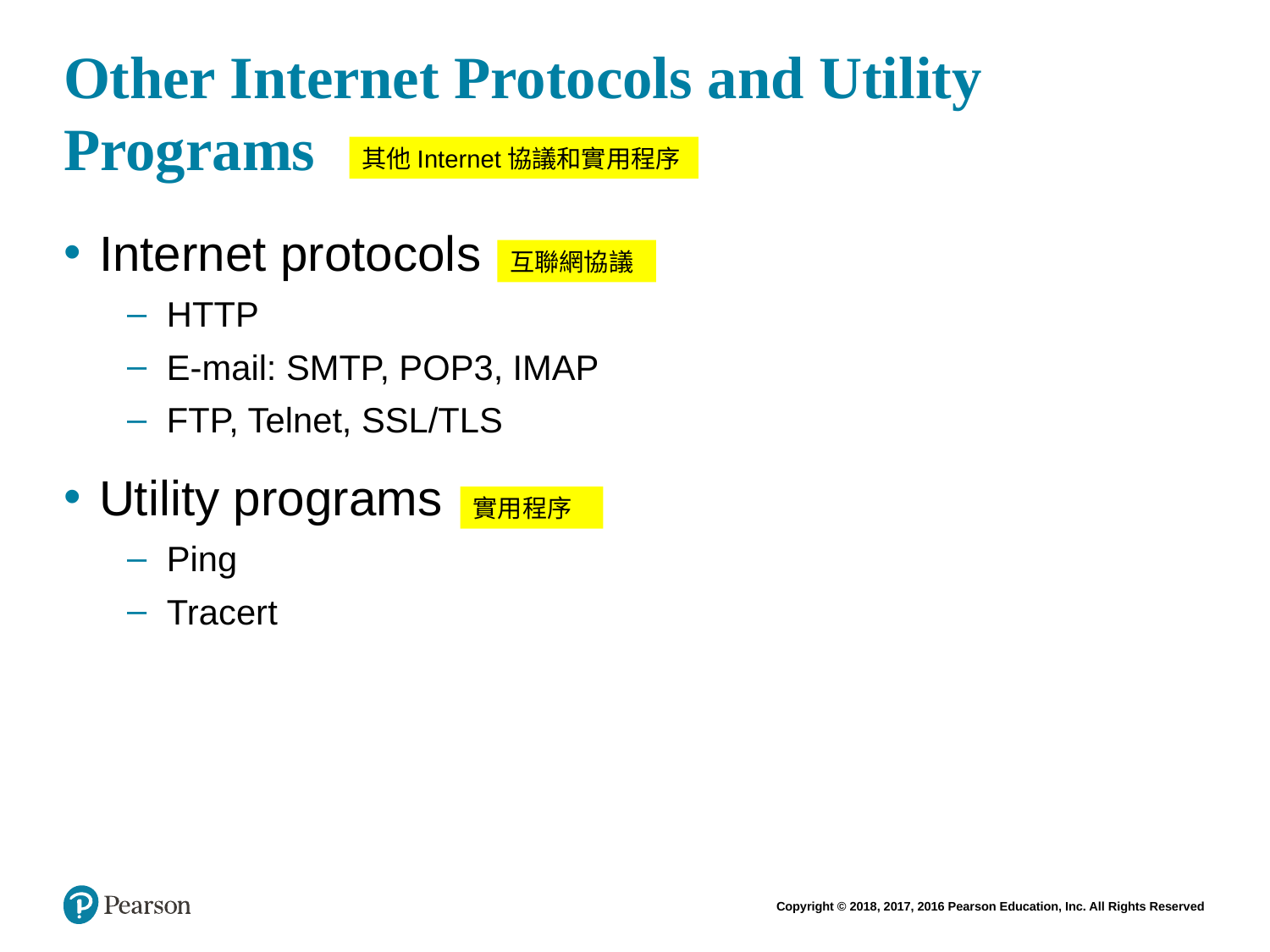

# Other Internet Protocols and Utility Programs
其他Internet協議和實用程序
Internet protocols
HTTP
E-mail: SMTP, POP3, IMAP
FTP, Telnet, SSL/TLS
Utility programs
Ping
Tracert
互聯網協議
實用程序